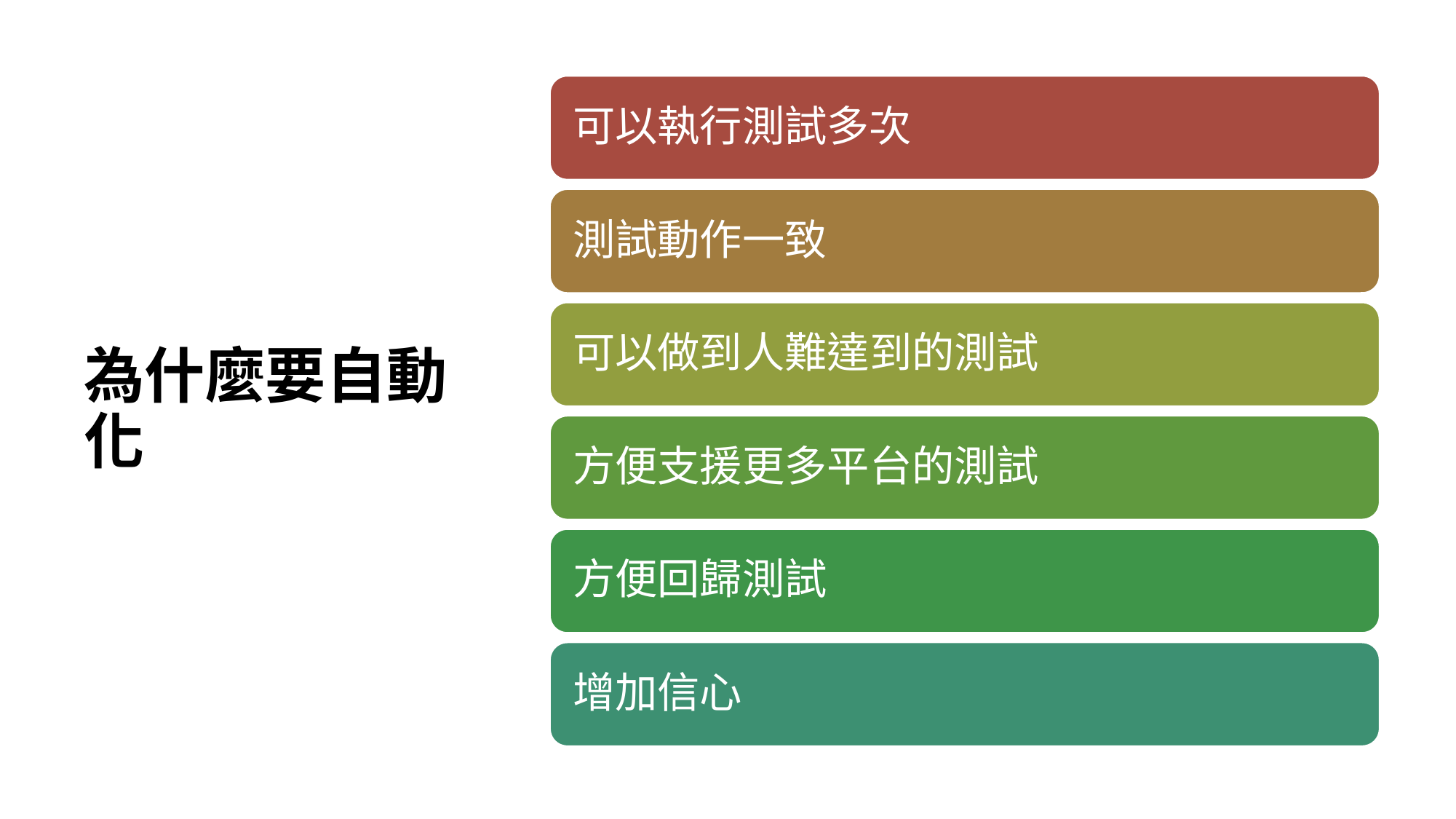

# 為什麼要自動化
可以執行測試多次
測試動作一致
可以做到人難達到的測試
方便支援更多平台的測試
方便回歸測試
增加信心